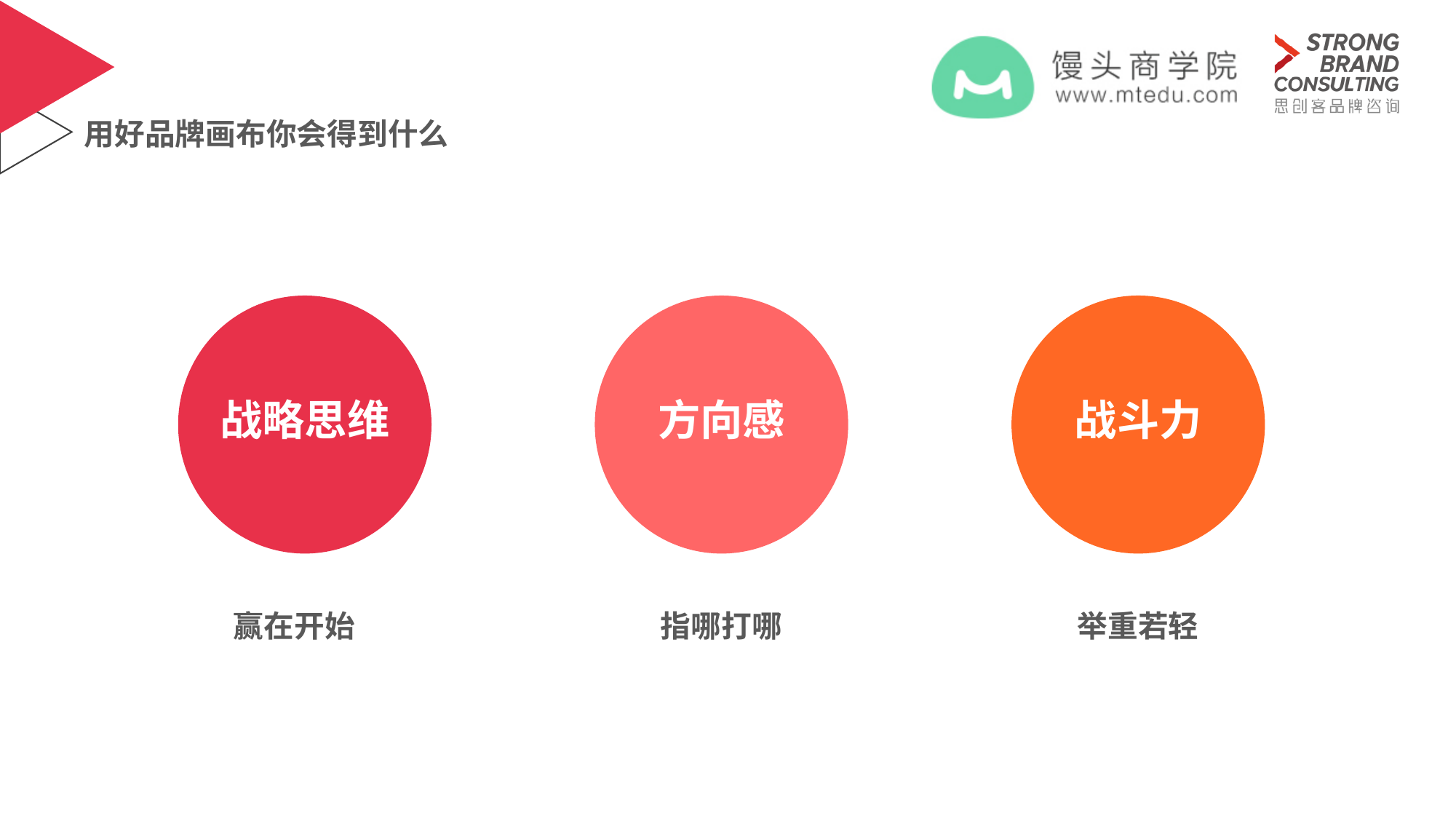

用好品牌画布你会得到什么

战略思维
方向感
战斗力
赢在开始
指哪打哪
举重若轻